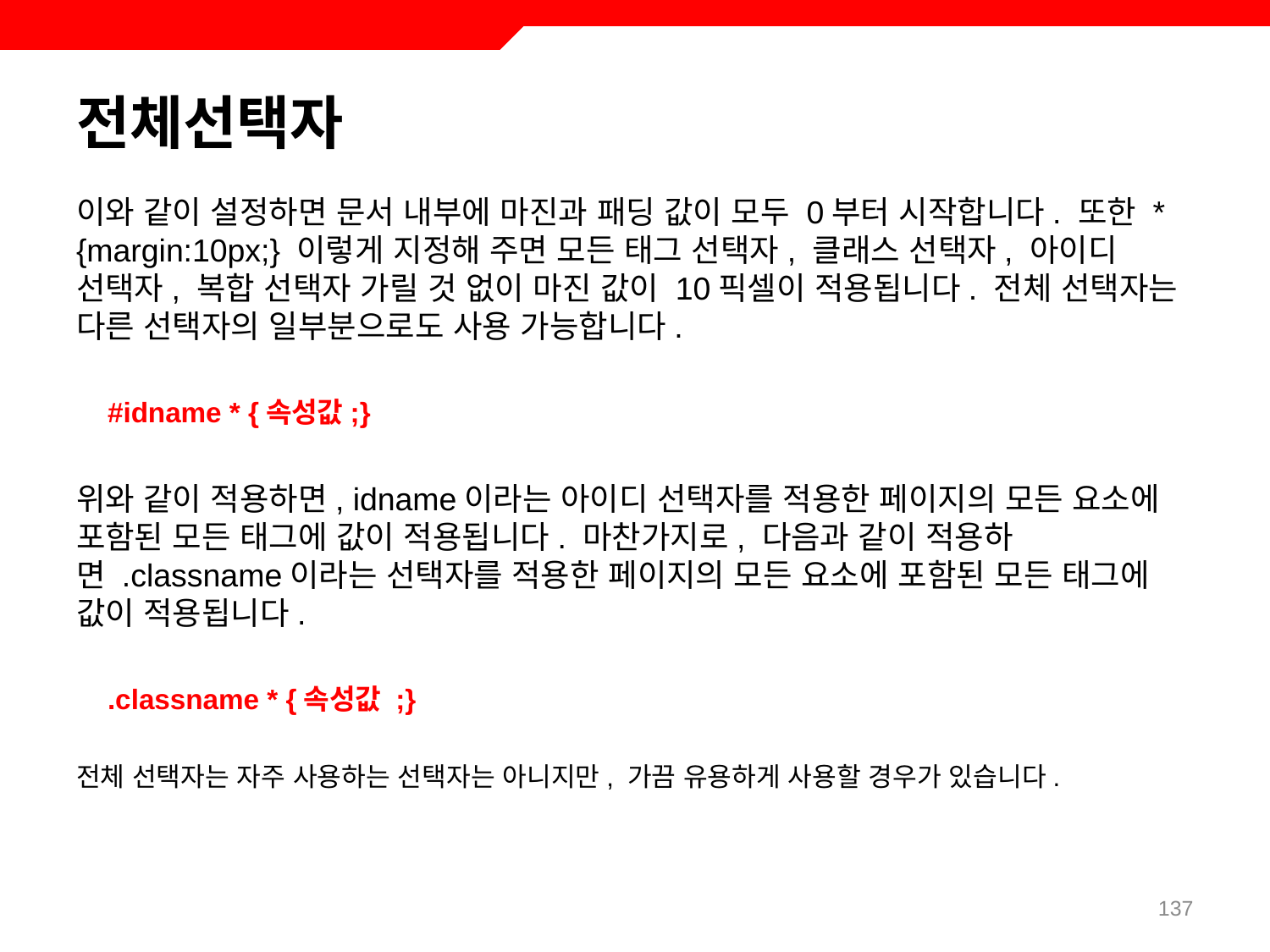

# 전체선택자
이와 같이 설정하면 문서 내부에 마진과 패딩 값이 모두 0부터 시작합니다. 또한 * {margin:10px;} 이렇게 지정해 주면 모든 태그 선택자, 클래스 선택자, 아이디 선택자, 복합 선택자 가릴 것 없이 마진 값이 10픽셀이 적용됩니다. 전체 선택자는 다른 선택자의 일부분으로도 사용 가능합니다.

    #idname * {속성값;}

위와 같이 적용하면, idname이라는 아이디 선택자를 적용한 페이지의 모든 요소에 포함된 모든 태그에 값이 적용됩니다. 마찬가지로, 다음과 같이 적용하면 .classname이라는 선택자를 적용한 페이지의 모든 요소에 포함된 모든 태그에 값이 적용됩니다.

    .classname * {속성값 ;}

전체 선택자는 자주 사용하는 선택자는 아니지만, 가끔 유용하게 사용할 경우가 있습니다.
137